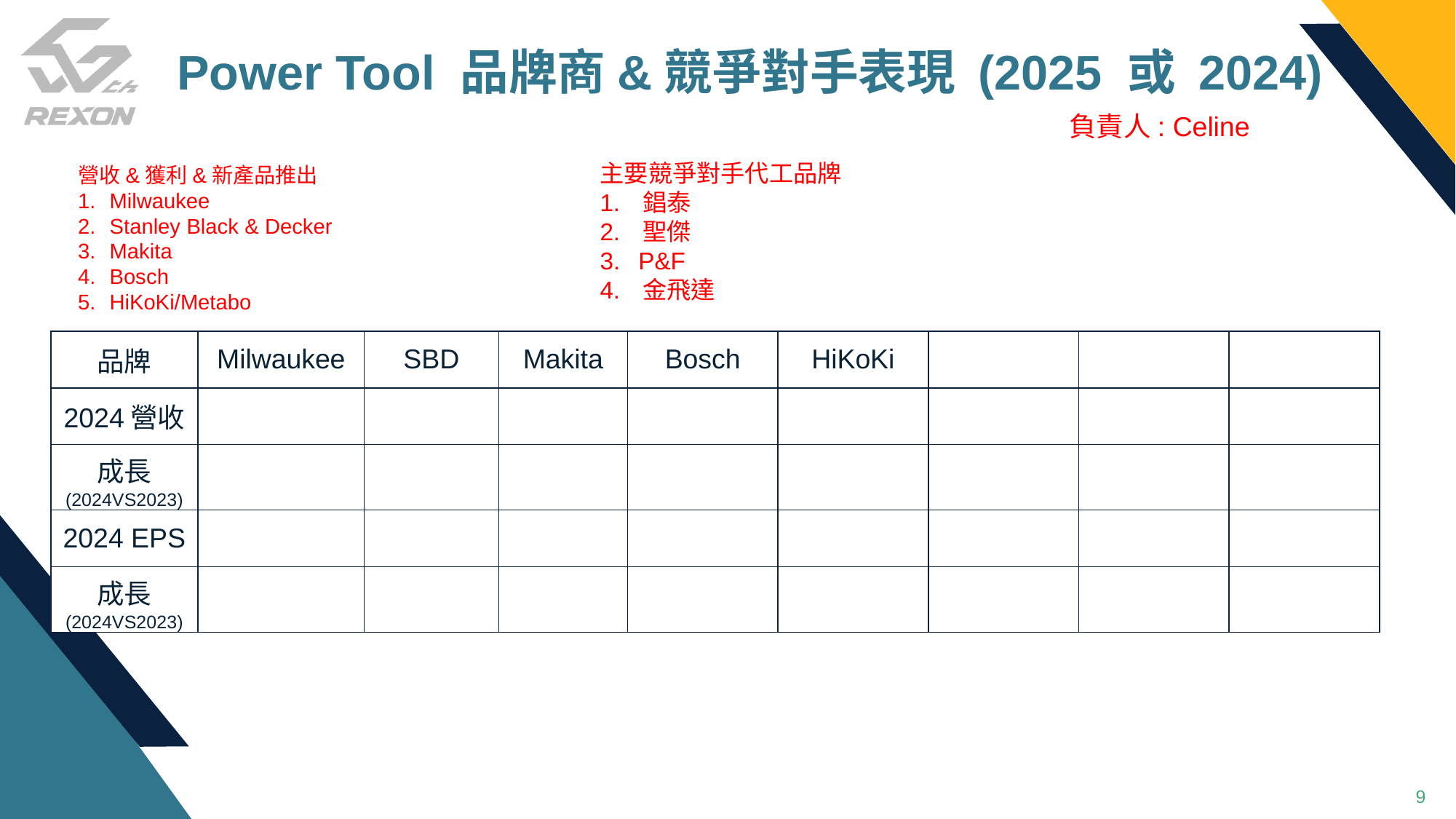

Power Tool 品牌商&競爭對手表現 (2025 或 2024)
負責人: Celine
主要競爭對手代工品牌
 錩泰
 聖傑
 P&F
 金飛達

營收&獲利&新產品推出
Milwaukee
Stanley Black & Decker
Makita
Bosch
HiKoKi/Metabo
| 品牌 | Milwaukee | SBD | Makita | Bosch | HiKoKi |  |  |  |
| --- | --- | --- | --- | --- | --- | --- | --- | --- |
| 2024營收 |  |  |  |  |  |  |  |  |
| 成長 (2024VS2023) |  |  |  |  |  |  |  |  |
| 2024 EPS |  |  |  |  |  |  |  |  |
| 成長 (2024VS2023) |  |  |  |  |  |  |  |  |
9